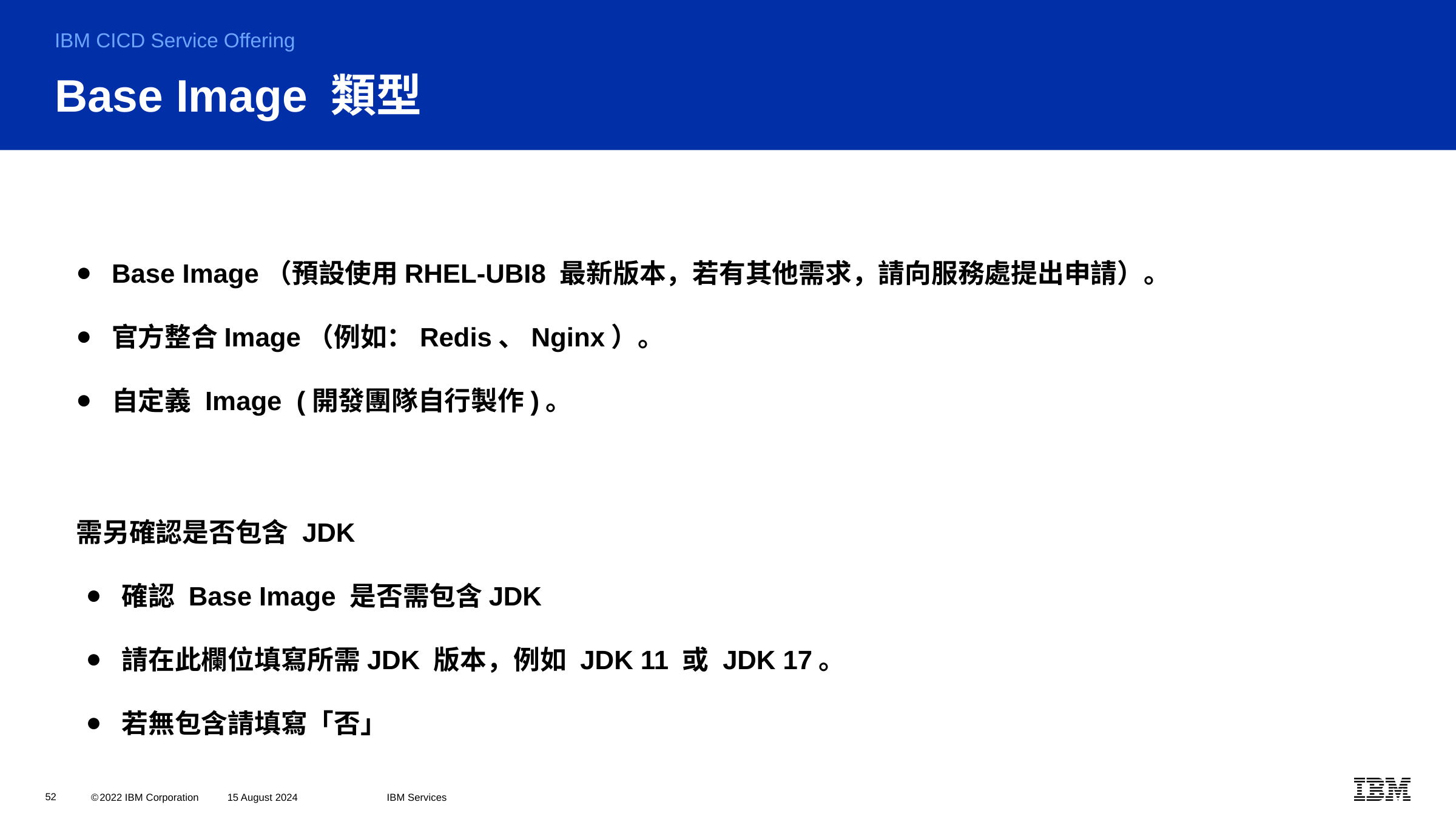

IBM CICD Service Offering
# Base Image 類型
Base Image（預設使用RHEL-UBI8 最新版本，若有其他需求，請向服務處提出申請）。
官方整合Image（例如：Redis、Nginx）。
自定義 Image  (開發團隊自行製作)。
需另確認是否包含 JDK
確認 Base Image 是否需包含JDK
請在此欄位填寫所需JDK 版本，例如 JDK 11 或 JDK 17。
若無包含請填寫「否」